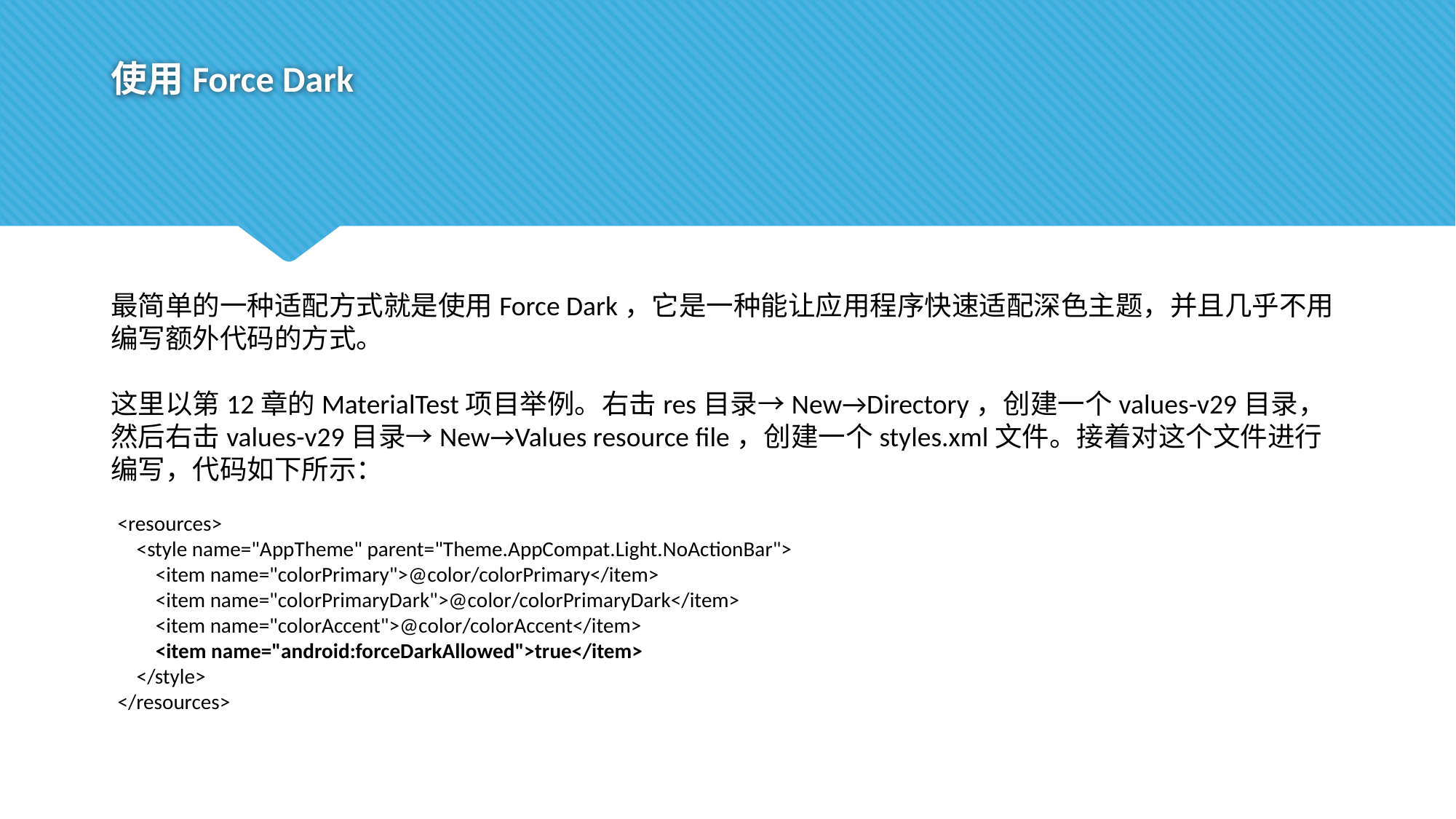

# 使用Force Dark
最简单的一种适配方式就是使用Force Dark，它是一种能让应用程序快速适配深色主题，并且几乎不用编写额外代码的方式。

这里以第12章的MaterialTest项目举例。右击res目录→New→Directory，创建一个values-v29目录，然后右击values-v29目录→New→Values resource file，创建一个styles.xml文件。接着对这个文件进行编写，代码如下所示：
<resources>
    <style name="AppTheme" parent="Theme.AppCompat.Light.NoActionBar">
        <item name="colorPrimary">@color/colorPrimary</item>
        <item name="colorPrimaryDark">@color/colorPrimaryDark</item>
        <item name="colorAccent">@color/colorAccent</item>
        <item name="android:forceDarkAllowed">true</item>
    </style>
</resources>